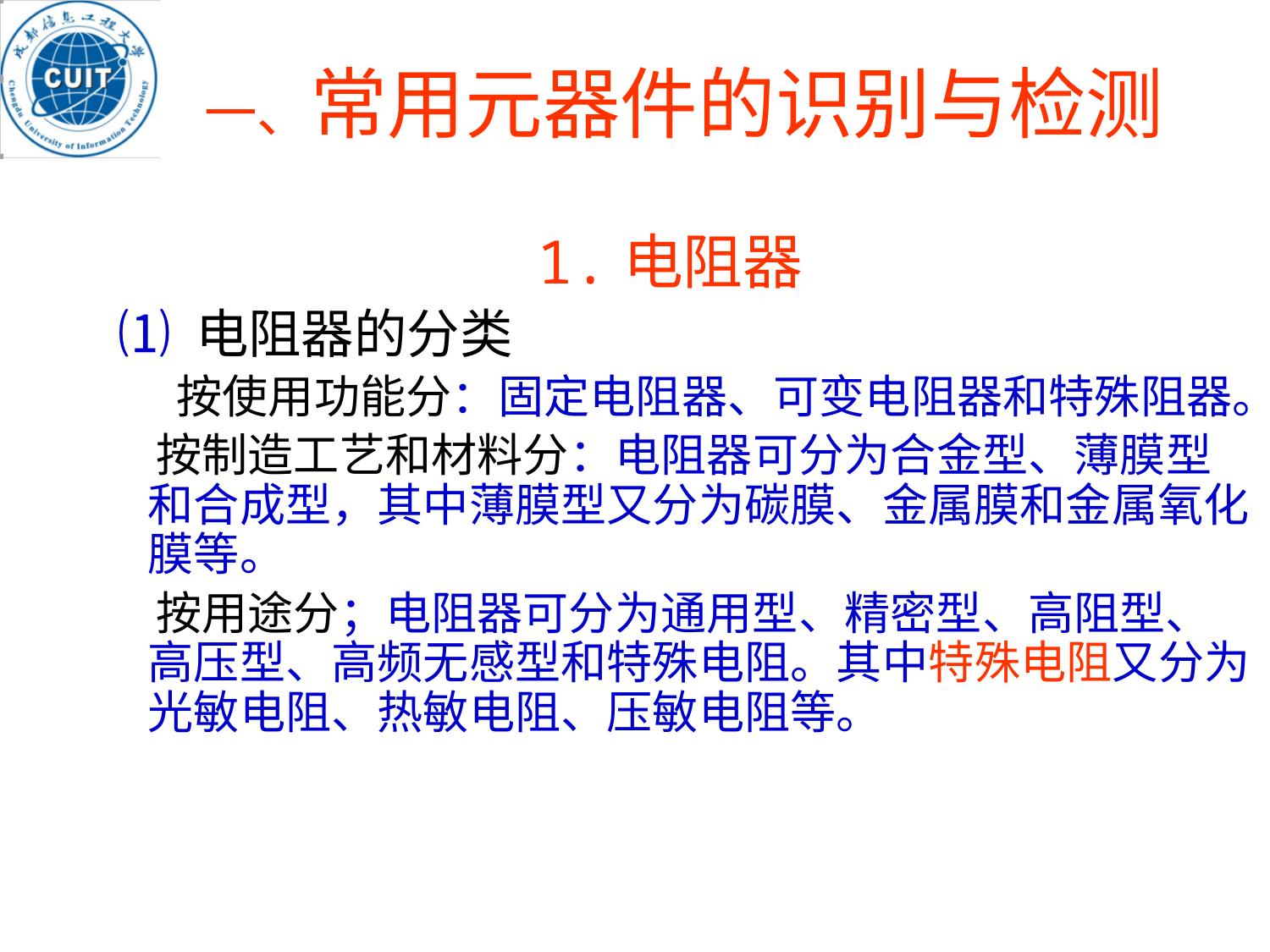

# 一、常用元器件的识别与检测
1.电阻器
   ⑴ 电阻器的分类
        按使用功能分：固定电阻器、可变电阻器和特殊阻器。
      按制造工艺和材料分：电阻器可分为合金型、薄膜型和合成型，其中薄膜型又分为碳膜、金属膜和金属氧化膜等。
      按用途分；电阻器可分为通用型、精密型、高阻型、高压型、高频无感型和特殊电阻。其中特殊电阻又分为光敏电阻、热敏电阻、压敏电阻等。